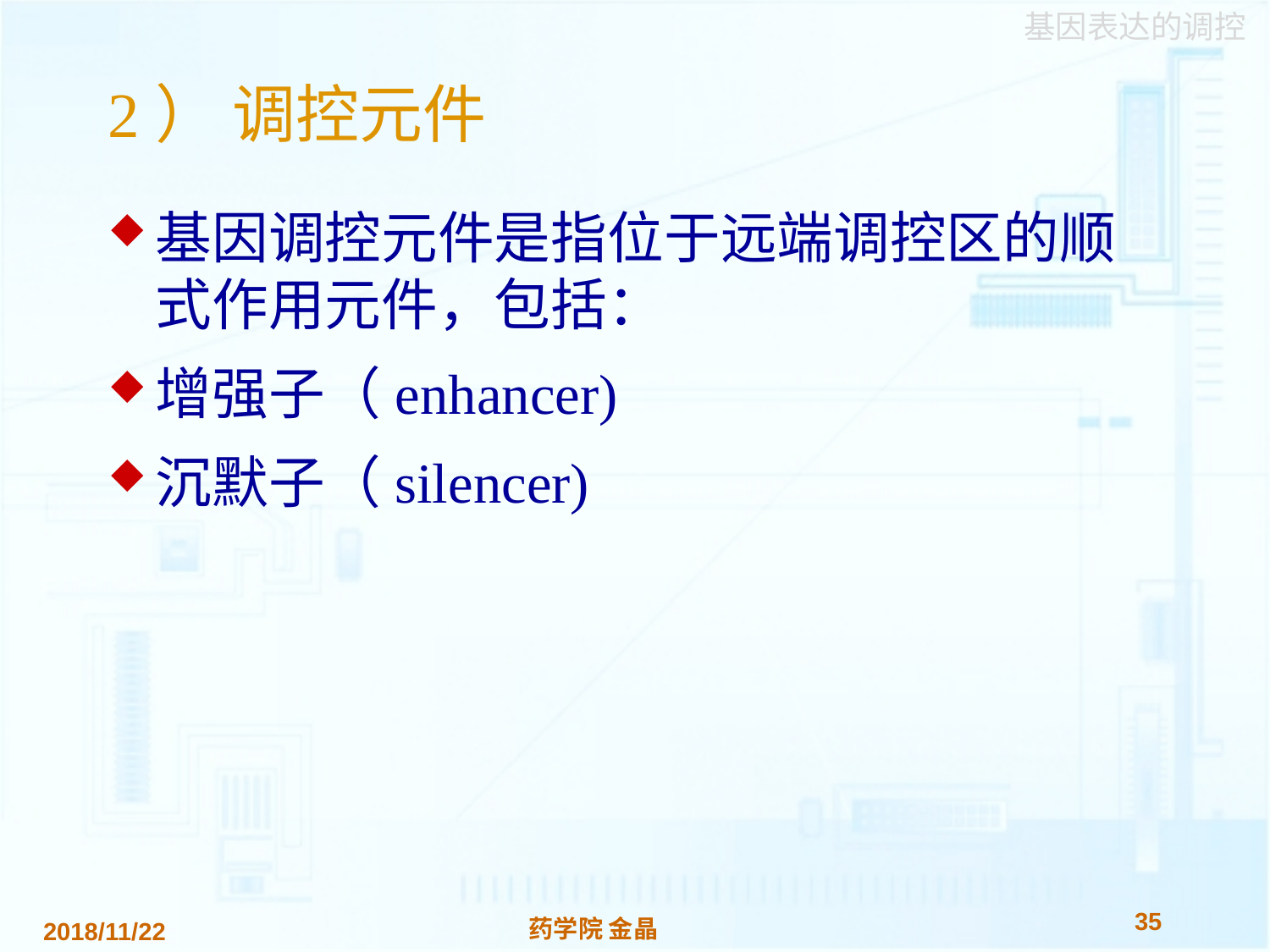

# 2） 调控元件
基因调控元件是指位于远端调控区的顺式作用元件，包括：
增强子（enhancer)
沉默子（silencer)
35
药学院 金晶
2018/11/22